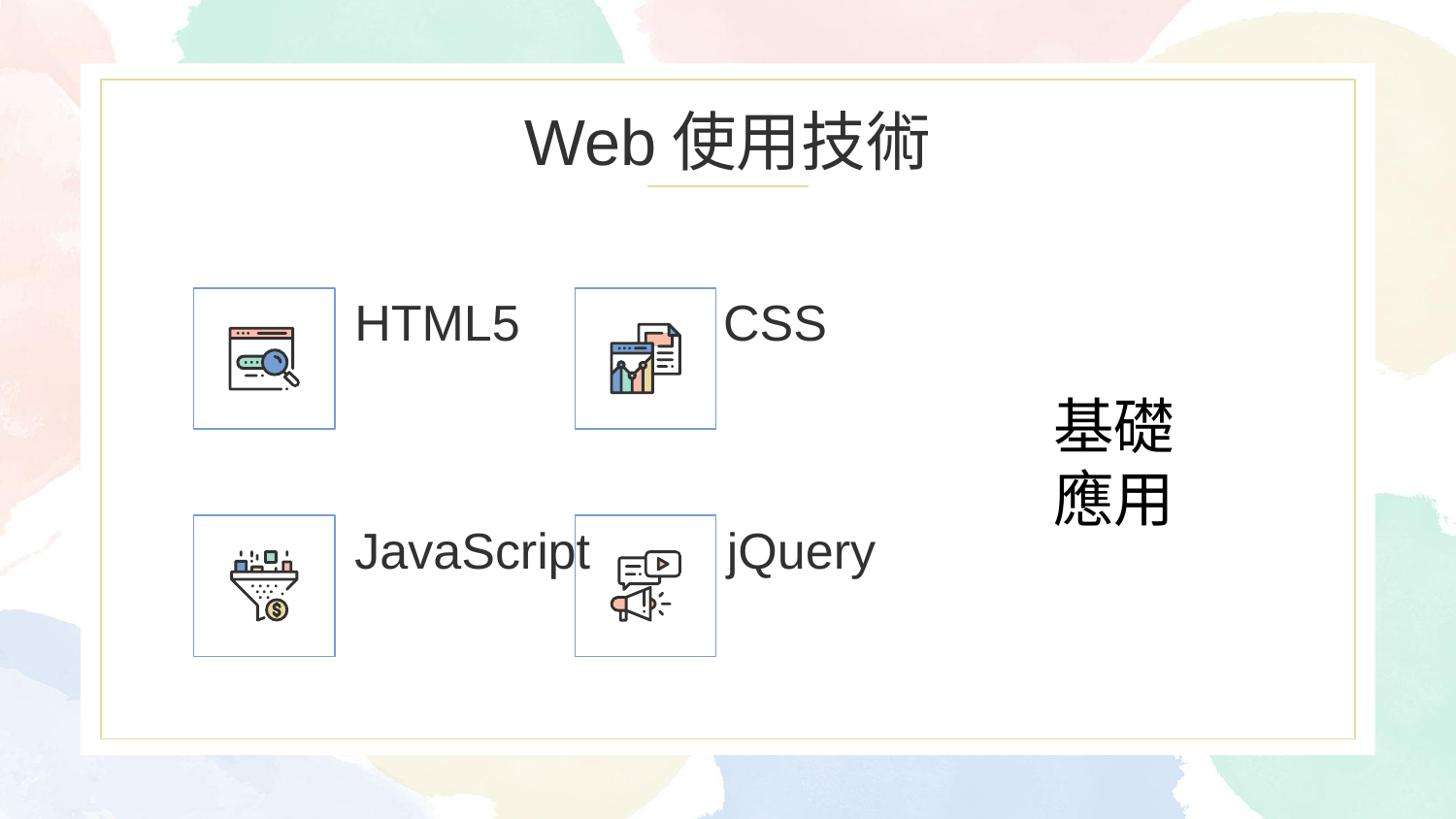

# Web使用技術
HTML5
CSS

基礎應用
JavaScript
jQuery